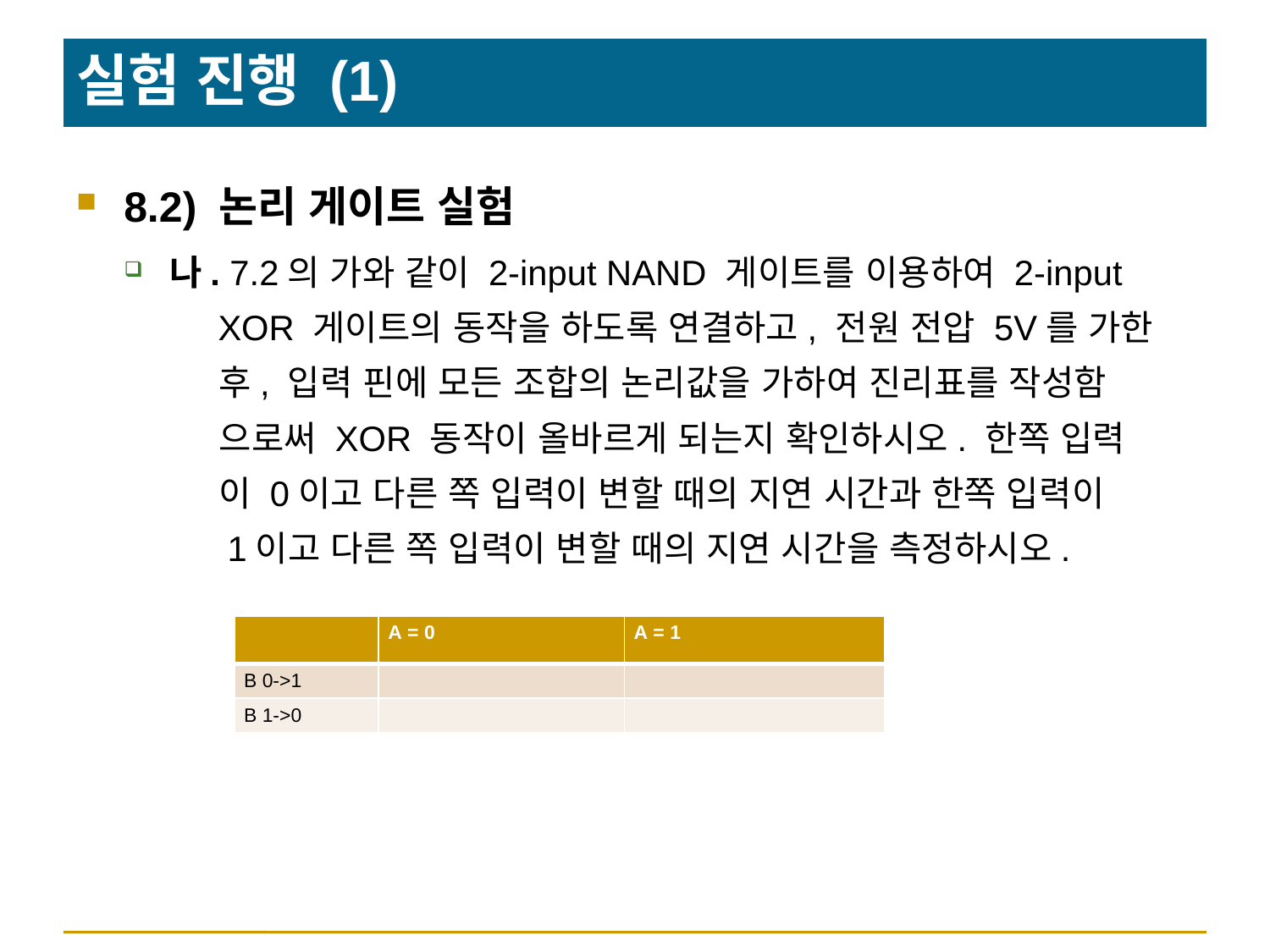

# 실험 진행 (1)
8.2) 논리 게이트 실험
나. 7.2의 가와 같이 2-input NAND 게이트를 이용하여 2-input
     XOR 게이트의 동작을 하도록 연결하고, 전원 전압 5V를 가한
     후, 입력 핀에 모든 조합의 논리값을 가하여 진리표를 작성함
     으로써 XOR 동작이 올바르게 되는지 확인하시오. 한쪽 입력
     이 0이고 다른 쪽 입력이 변할 때의 지연 시간과 한쪽 입력이
     1이고 다른 쪽 입력이 변할 때의 지연 시간을 측정하시오.
|  | A = 0 | A = 1 |
| --- | --- | --- |
| B 0->1 |  |  |
| B 1->0 |  |  |